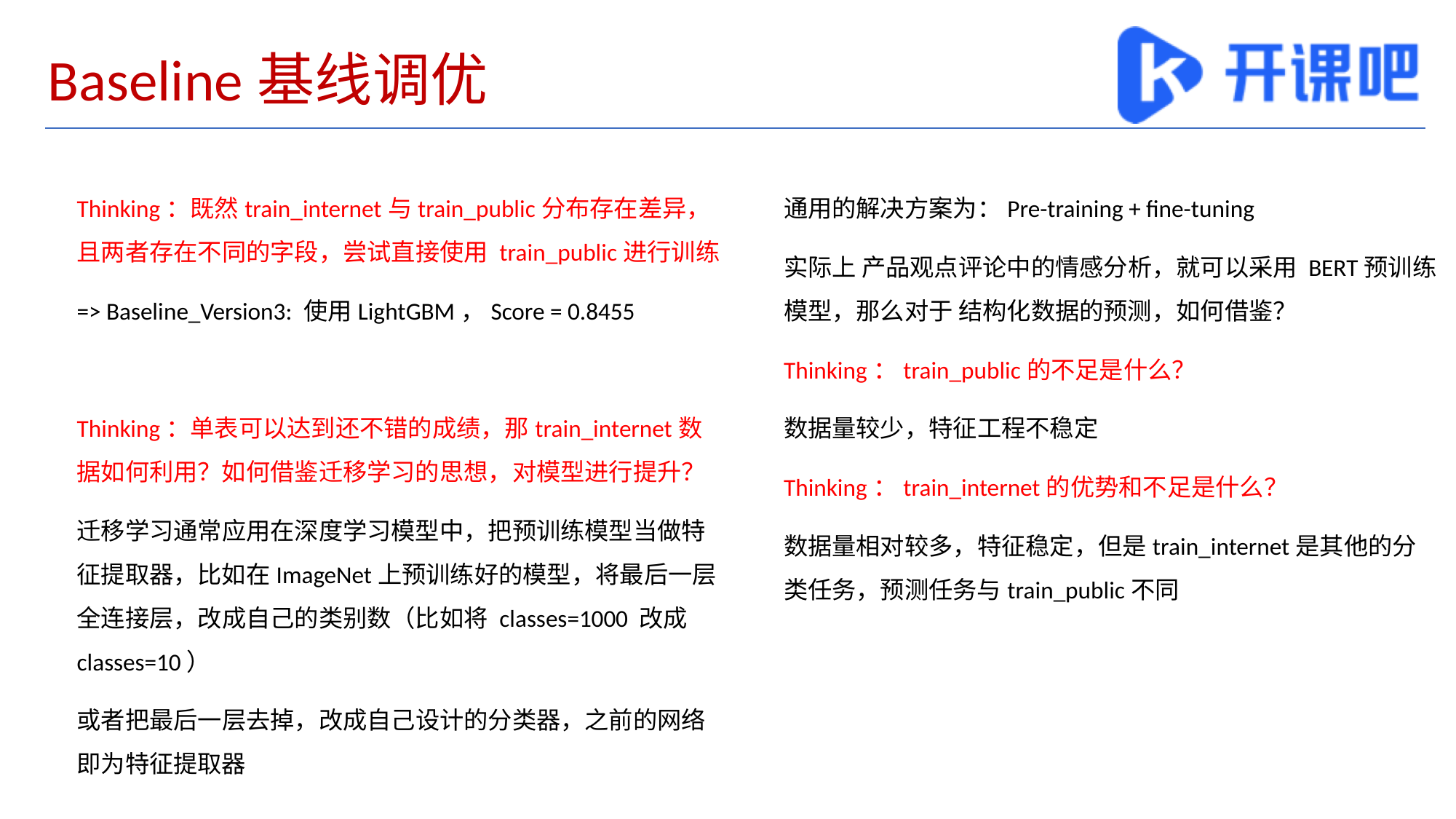

# Baseline基线调优
Thinking：既然train_internet与train_public分布存在差异，且两者存在不同的字段，尝试直接使用 train_public进行训练
=> Baseline_Version3: 使用LightGBM，Score = 0.8455

Thinking：单表可以达到还不错的成绩，那train_internet数据如何利用？如何借鉴迁移学习的思想，对模型进行提升？
迁移学习通常应用在深度学习模型中，把预训练模型当做特征提取器，比如在ImageNet上预训练好的模型，将最后一层全连接层，改成自己的类别数（比如将 classes=1000 改成 classes=10）
或者把最后一层去掉，改成自己设计的分类器，之前的网络即为特征提取器
通用的解决方案为：Pre-training + fine-tuning
实际上 产品观点评论中的情感分析，就可以采用 BERT预训练模型，那么对于 结构化数据的预测，如何借鉴？
Thinking：train_public的不足是什么？
数据量较少，特征工程不稳定
Thinking：train_internet的优势和不足是什么？
数据量相对较多，特征稳定，但是train_internet是其他的分类任务，预测任务与train_public不同